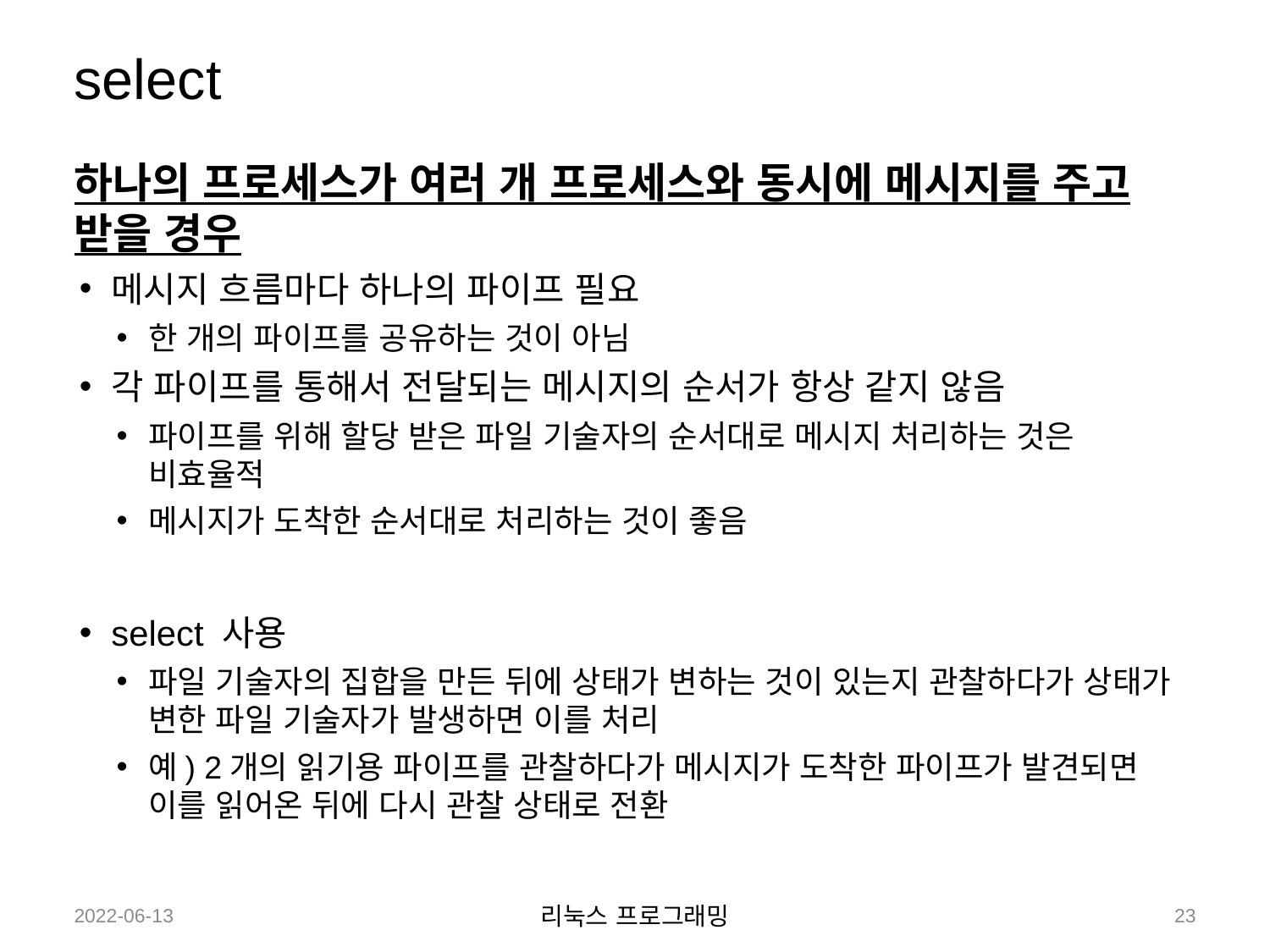

# select
하나의 프로세스가 여러 개 프로세스와 동시에 메시지를 주고 받을 경우
메시지 흐름마다 하나의 파이프 필요
한 개의 파이프를 공유하는 것이 아님
각 파이프를 통해서 전달되는 메시지의 순서가 항상 같지 않음
파이프를 위해 할당 받은 파일 기술자의 순서대로 메시지 처리하는 것은 비효율적
메시지가 도착한 순서대로 처리하는 것이 좋음

select 사용
파일 기술자의 집합을 만든 뒤에 상태가 변하는 것이 있는지 관찰하다가 상태가 변한 파일 기술자가 발생하면 이를 처리
예) 2개의 읽기용 파이프를 관찰하다가 메시지가 도착한 파이프가 발견되면 이를 읽어온 뒤에 다시 관찰 상태로 전환
2022-06-13
리눅스 프로그래밍
23